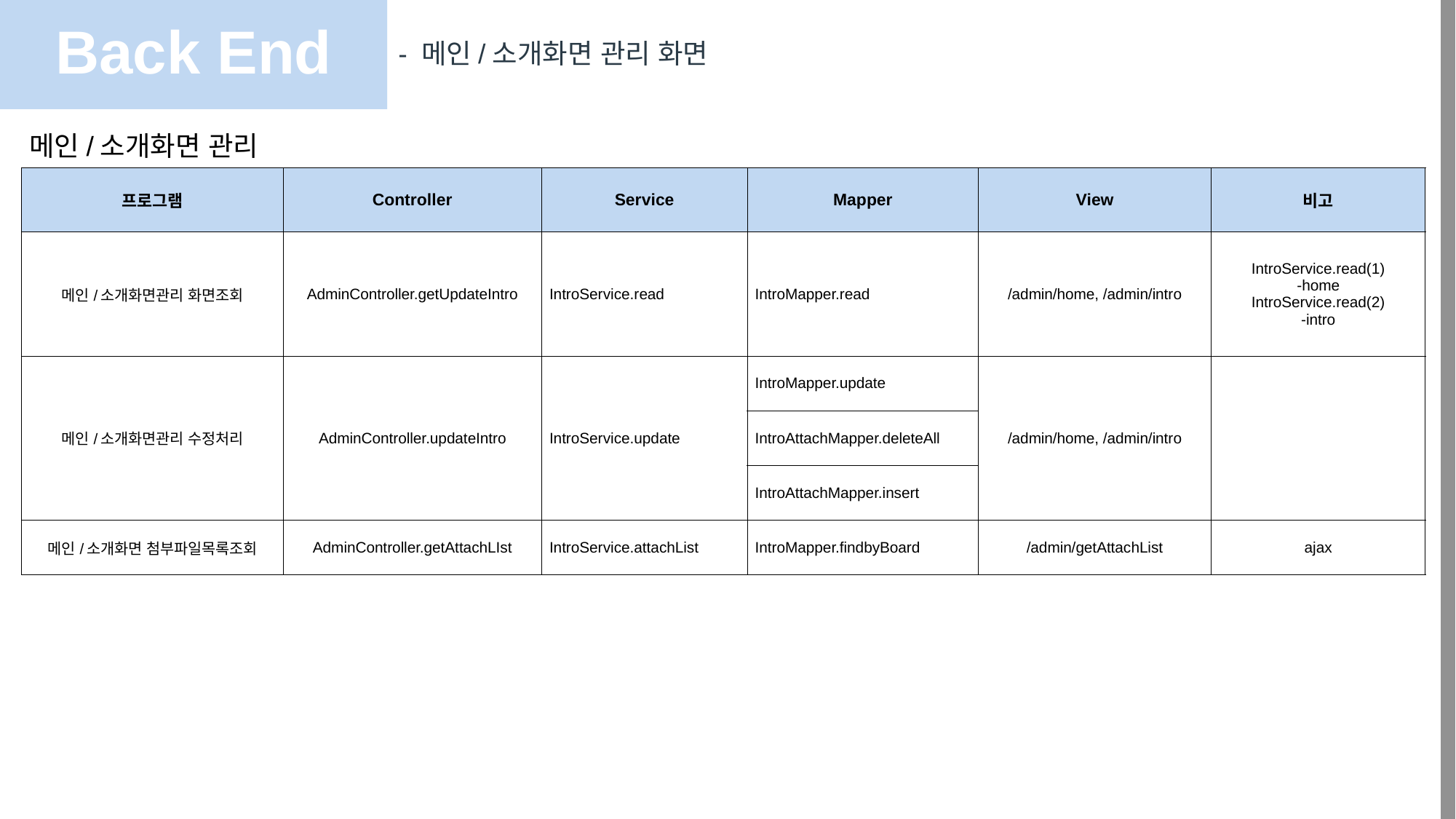

Back End
- 메인/소개화면 관리 화면
메인/소개화면 관리
| 프로그램 | Controller | Service | Mapper | View | 비고 |
| --- | --- | --- | --- | --- | --- |
| 메인/소개화면관리 화면조회 | AdminController.getUpdateIntro | IntroService.read | IntroMapper.read | /admin/home, /admin/intro | IntroService.read(1) -home IntroService.read(2) -intro |
| 메인/소개화면관리 수정처리 | AdminController.updateIntro | IntroService.update | IntroMapper.update | /admin/home, /admin/intro |  |
|  |  |  | IntroAttachMapper.deleteAll |  |  |
|  |  |  | IntroAttachMapper.insert |  |  |
| 메인/소개화면 첨부파일목록조회 | AdminController.getAttachLIst | IntroService.attachList | IntroMapper.findbyBoard | /admin/getAttachList | ajax |